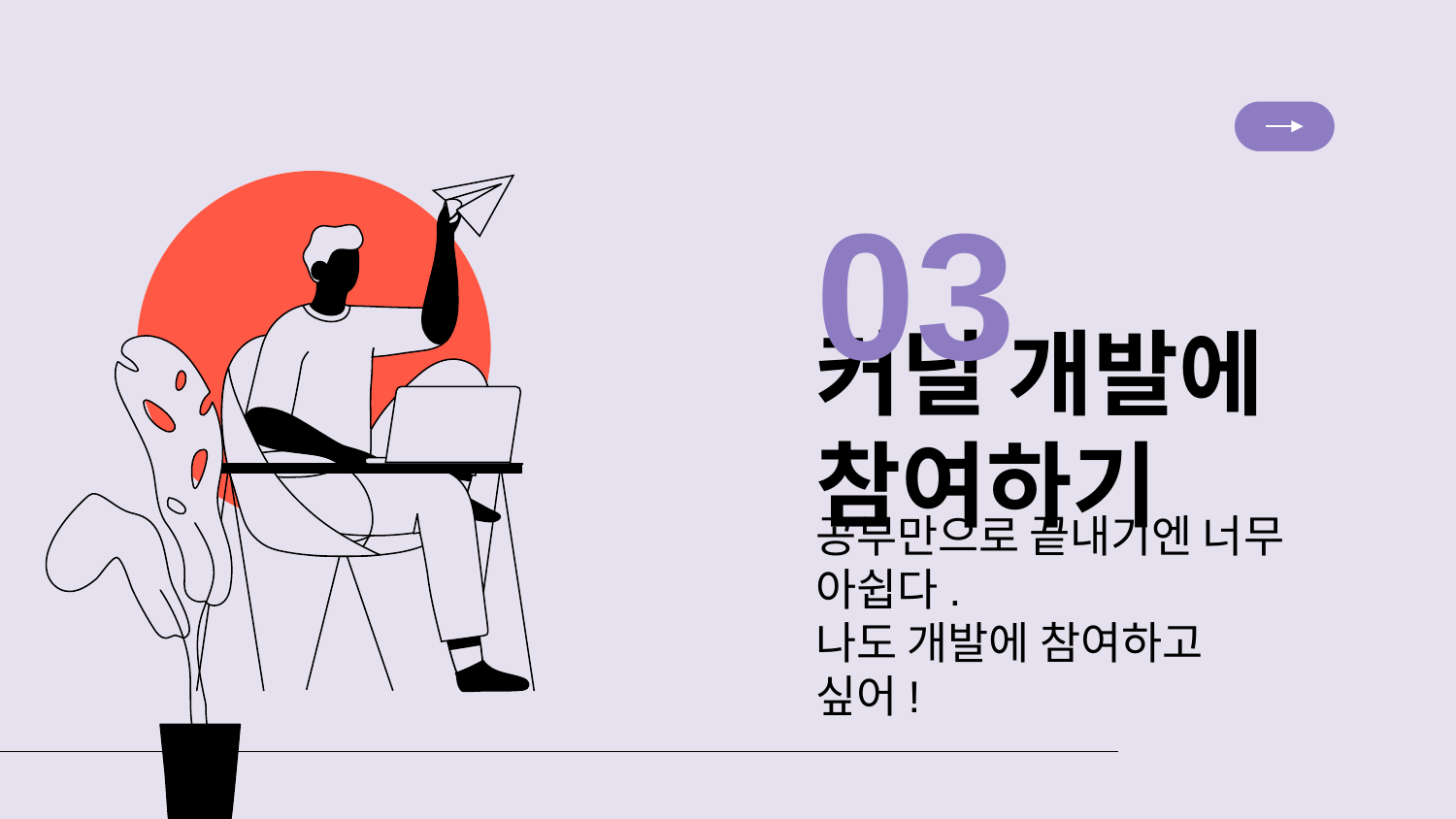

03

# 커널 개발에 참여하기
공부만으로 끝내기엔 너무 아쉽다.
나도 개발에 참여하고 싶어!